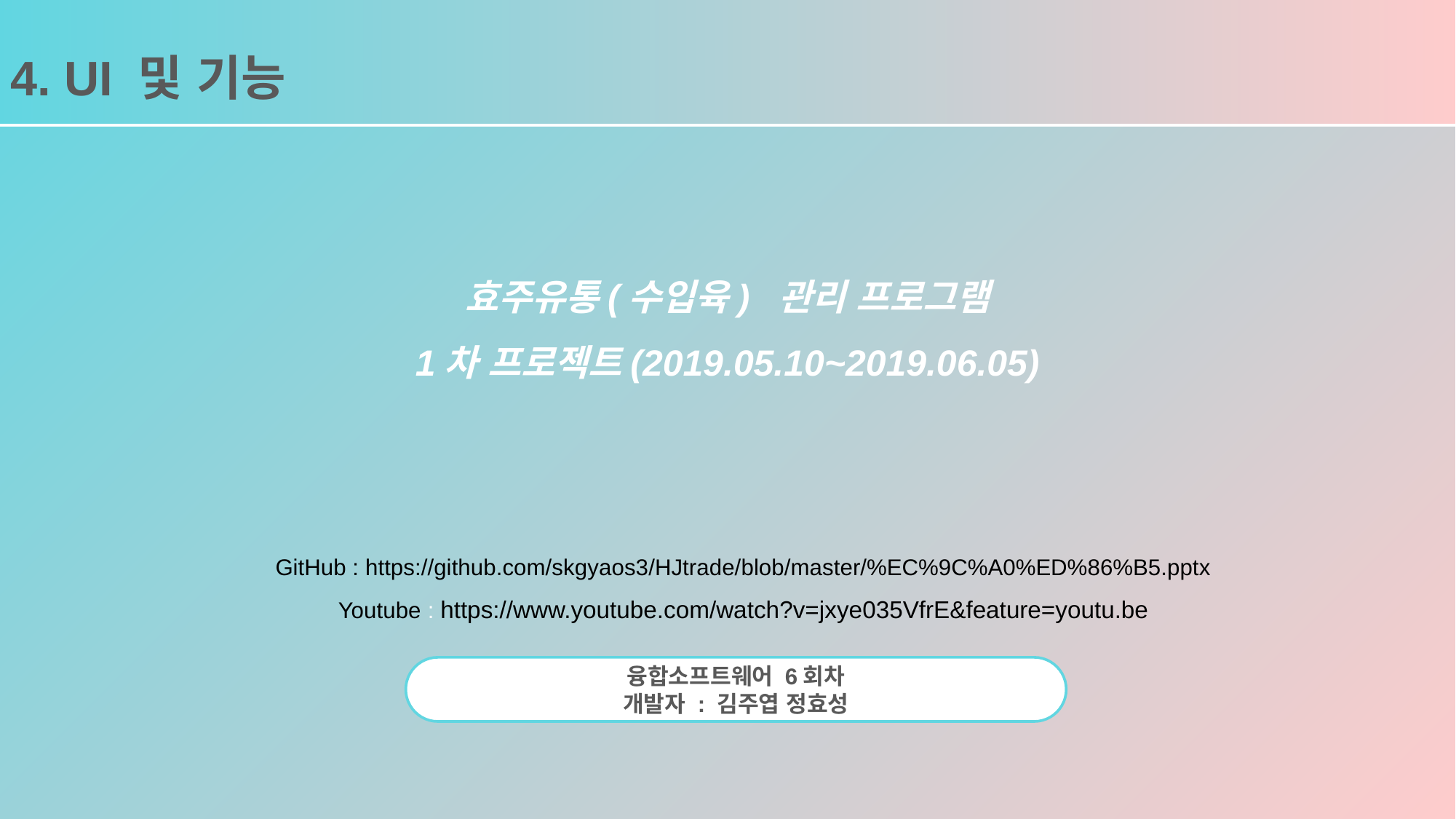

효주유통(수입육)  관리 프로그램
1차 프로젝트(2019.05.10~2019.06.05)
GitHub : https://github.com/skgyaos3/HJtrade/blob/master/%EC%9C%A0%ED%86%B5.pptx
Youtube : https://www.youtube.com/watch?v=jxye035VfrE&feature=youtu.be
융합소프트웨어 6회차
개발자 : 김주엽 정효성